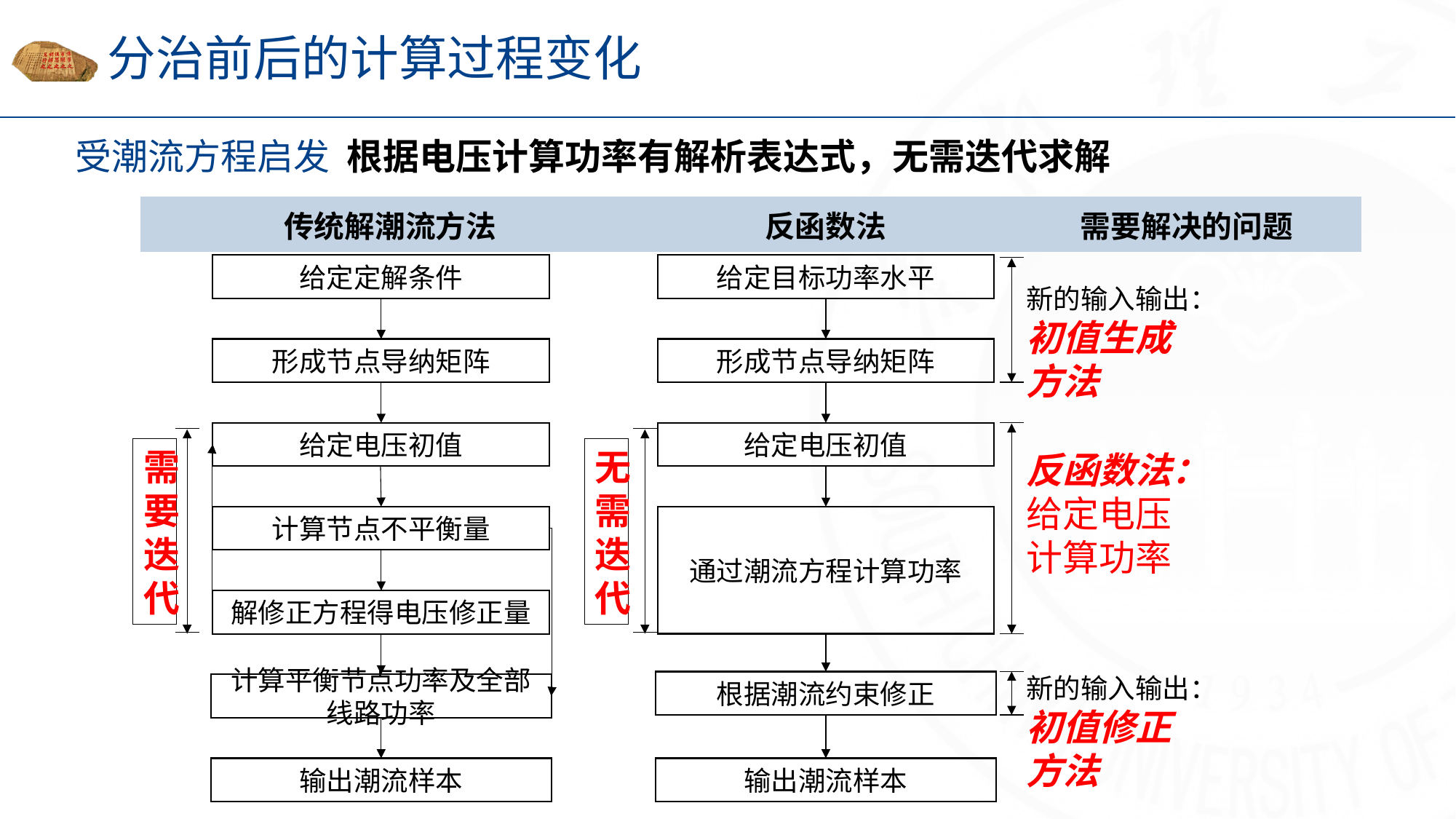

# 分治前后的计算过程变化
受潮流方程启发  根据电压计算功率有解析表达式，无需迭代求解
| 传统解潮流方法 | 反函数法 | 需要解决的问题 |
| --- | --- | --- |
给定定解条件
给定目标功率水平
新的输入输出：
初值生成方法
形成节点导纳矩阵
形成节点导纳矩阵
给定电压初值
给定电压初值
需要迭代
无需迭代
反函数法：
给定电压计算功率
计算节点不平衡量
通过潮流方程计算功率
解修正方程得电压修正量
新的输入输出：
初值修正方法
根据潮流约束修正
计算平衡节点功率及全部线路功率
输出潮流样本
输出潮流样本